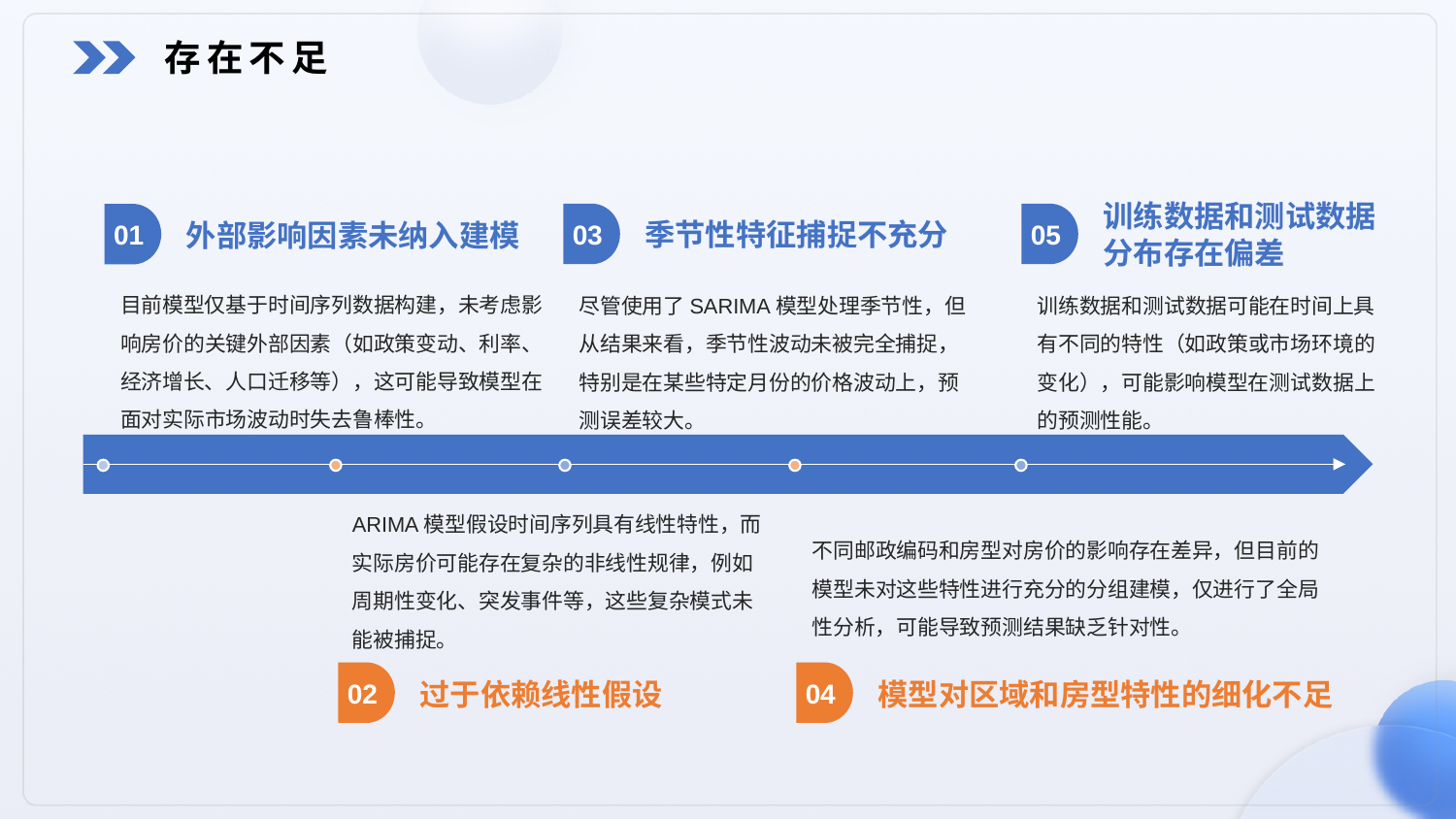

存在不足

03
05
01
季节性特征捕捉不充分
训练数据和测试数据分布存在偏差
外部影响因素未纳入建模
目前模型仅基于时间序列数据构建，未考虑影响房价的关键外部因素（如政策变动、利率、经济增长、人口迁移等），这可能导致模型在面对实际市场波动时失去鲁棒性。
尽管使用了SARIMA模型处理季节性，但从结果来看，季节性波动未被完全捕捉，特别是在某些特定月份的价格波动上，预测误差较大。
训练数据和测试数据可能在时间上具有不同的特性（如政策或市场环境的变化），可能影响模型在测试数据上的预测性能。

ARIMA模型假设时间序列具有线性特性，而实际房价可能存在复杂的非线性规律，例如周期性变化、突发事件等，这些复杂模式未能被捕捉。
不同邮政编码和房型对房价的影响存在差异，但目前的模型未对这些特性进行充分的分组建模，仅进行了全局性分析，可能导致预测结果缺乏针对性。
02
04
模型对区域和房型特性的细化不足
过于依赖线性假设